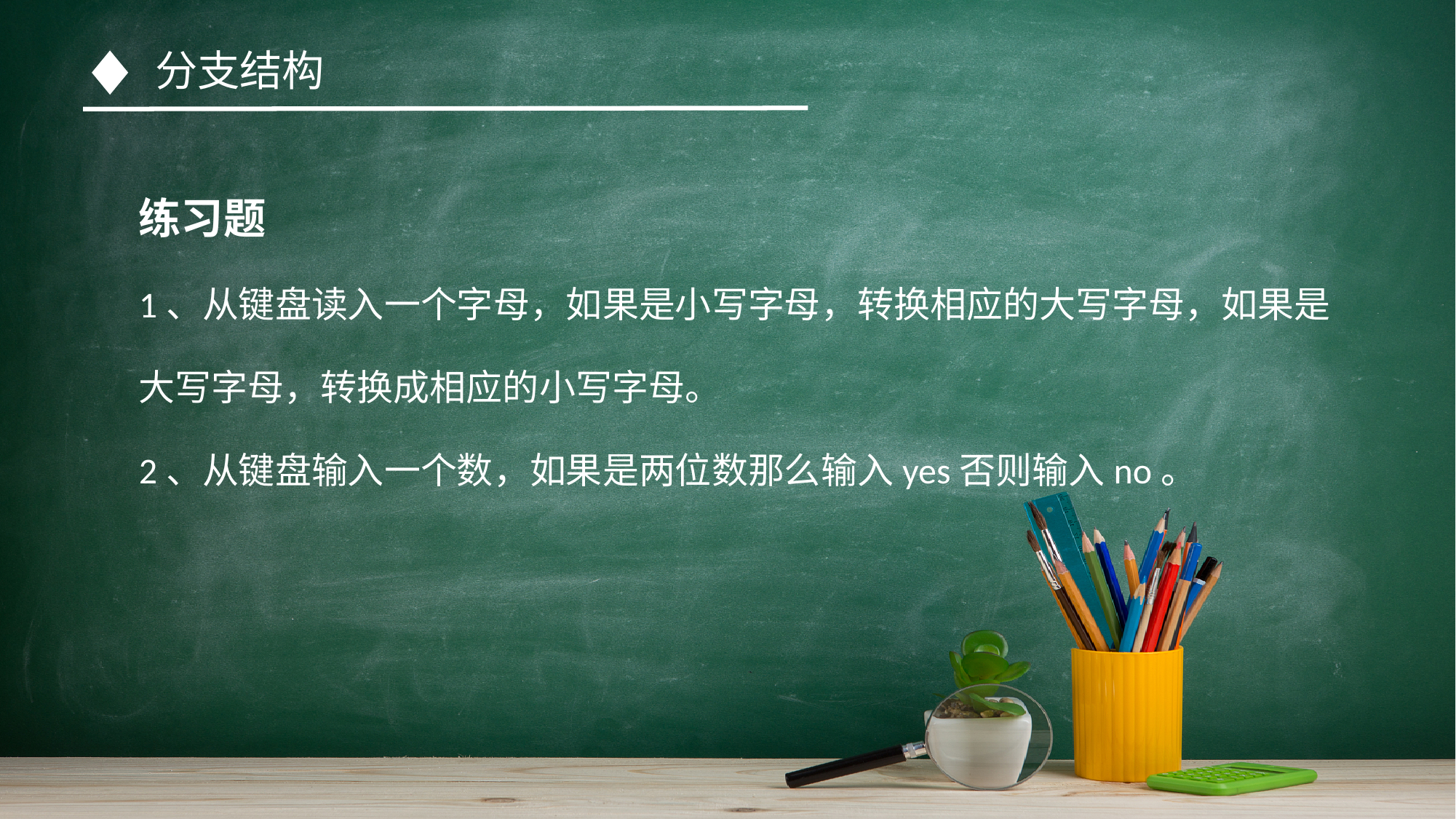

分支结构

练习题
1、从键盘读入一个字母，如果是小写字母，转换相应的大写字母，如果是大写字母，转换成相应的小写字母。
2、从键盘输入一个数，如果是两位数那么输入yes否则输入no。